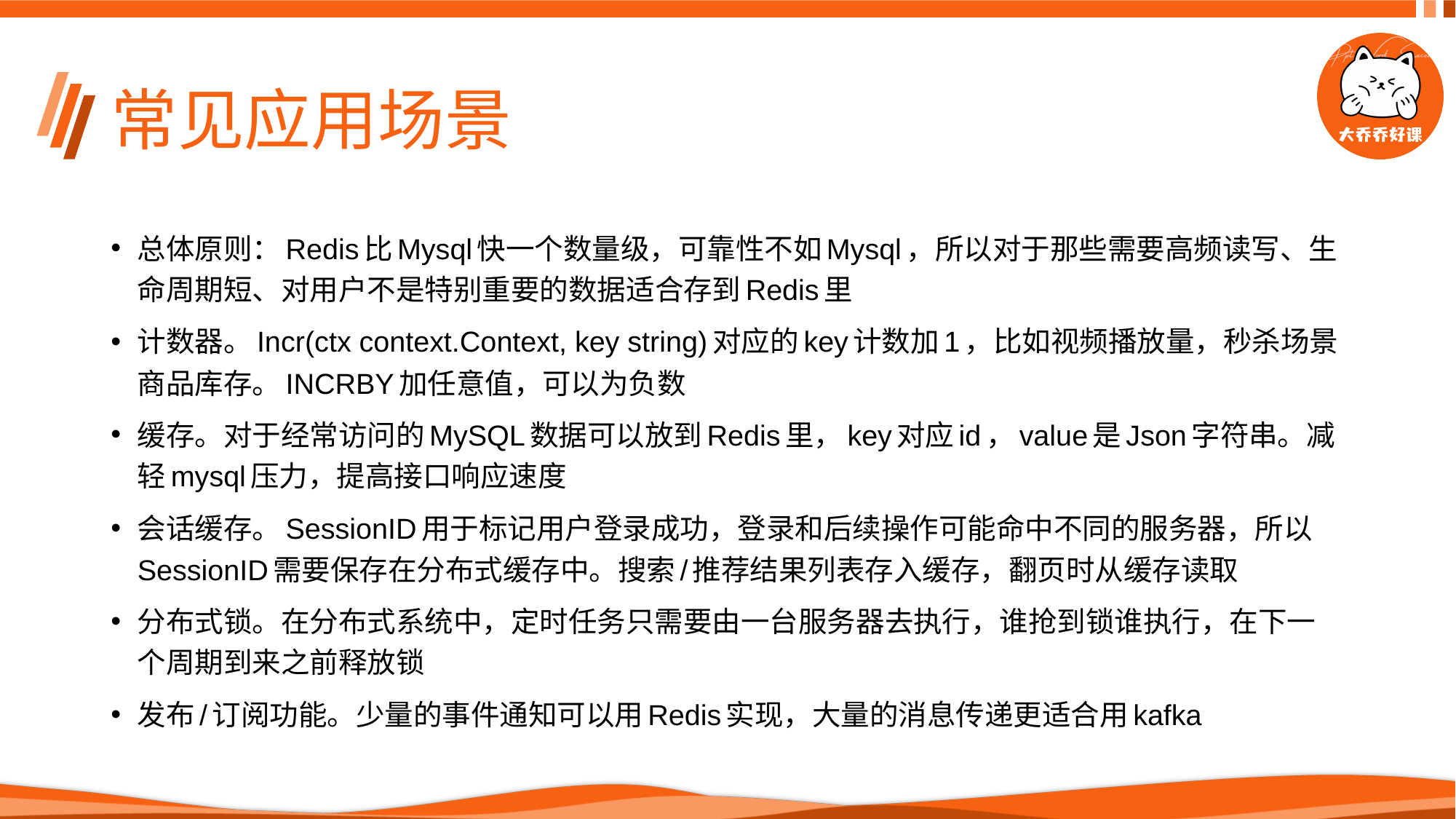

# 常见应用场景
总体原则：Redis比Mysql快一个数量级，可靠性不如Mysql，所以对于那些需要高频读写、生命周期短、对用户不是特别重要的数据适合存到Redis里
计数器。Incr(ctx context.Context, key string)对应的key计数加1，比如视频播放量，秒杀场景商品库存。INCRBY加任意值，可以为负数
缓存。对于经常访问的MySQL数据可以放到Redis里，key对应id，value是Json字符串。减轻mysql压力，提高接口响应速度
会话缓存。SessionID用于标记用户登录成功，登录和后续操作可能命中不同的服务器，所以SessionID需要保存在分布式缓存中。搜索/推荐结果列表存入缓存，翻页时从缓存读取
分布式锁。在分布式系统中，定时任务只需要由一台服务器去执行，谁抢到锁谁执行，在下一个周期到来之前释放锁
发布/订阅功能。少量的事件通知可以用Redis实现，大量的消息传递更适合用kafka